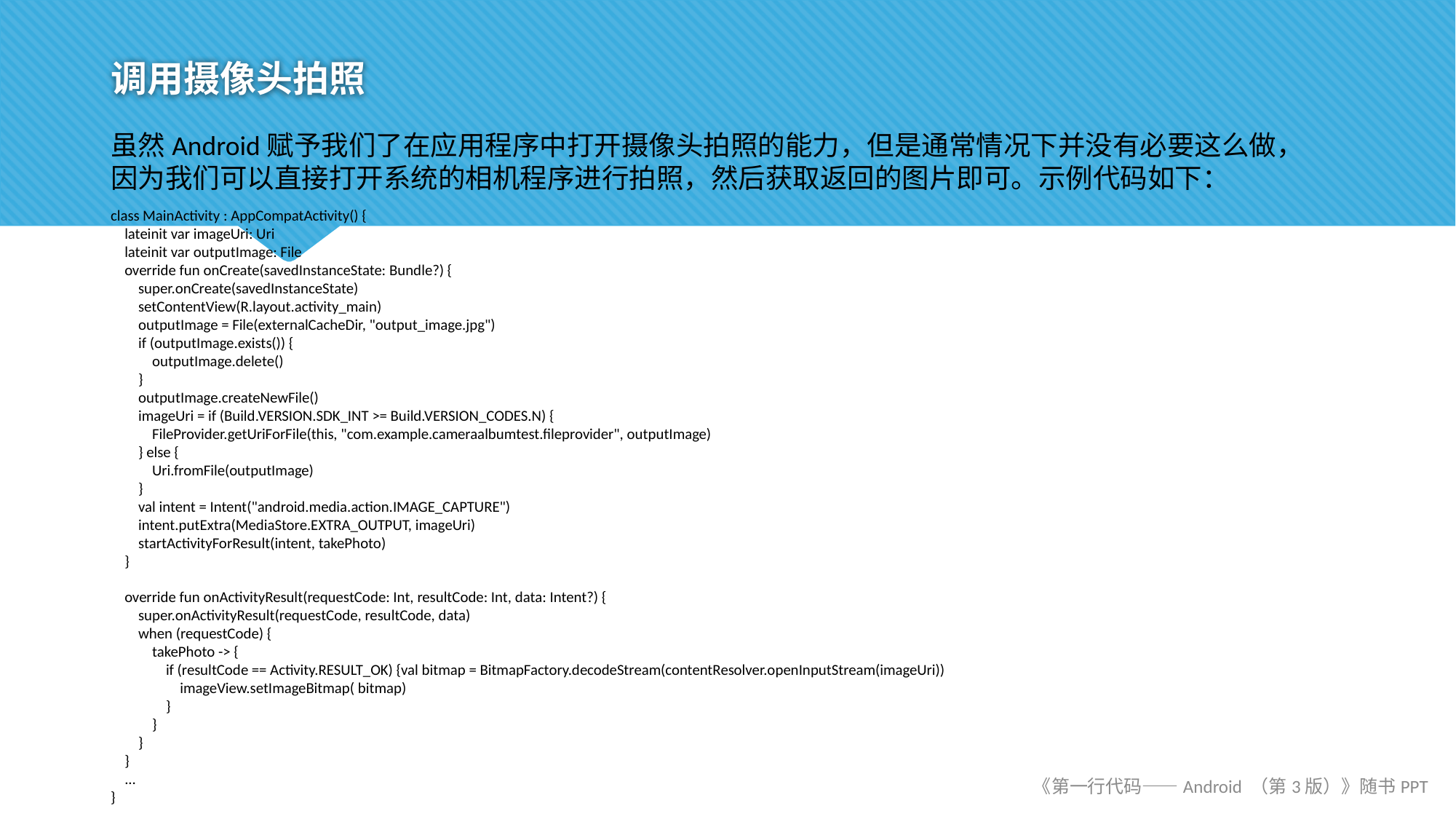

# 调用摄像头拍照
虽然Android赋予我们了在应用程序中打开摄像头拍照的能力，但是通常情况下并没有必要这么做，因为我们可以直接打开系统的相机程序进行拍照，然后获取返回的图片即可。示例代码如下：
class MainActivity : AppCompatActivity() {
    lateinit var imageUri: Uri
    lateinit var outputImage: File
    override fun onCreate(savedInstanceState: Bundle?) {
        super.onCreate(savedInstanceState)
        setContentView(R.layout.activity_main)
        outputImage = File(externalCacheDir, "output_image.jpg")
        if (outputImage.exists()) {
            outputImage.delete()
        }
        outputImage.createNewFile()
        imageUri = if (Build.VERSION.SDK_INT >= Build.VERSION_CODES.N) {
            FileProvider.getUriForFile(this, "com.example.cameraalbumtest.fileprovider", outputImage)
        } else {
            Uri.fromFile(outputImage)
        }
        val intent = Intent("android.media.action.IMAGE_CAPTURE")
        intent.putExtra(MediaStore.EXTRA_OUTPUT, imageUri)
        startActivityForResult(intent, takePhoto)
    }

    override fun onActivityResult(requestCode: Int, resultCode: Int, data: Intent?) {
        super.onActivityResult(requestCode, resultCode, data)
        when (requestCode) {
            takePhoto -> {
                if (resultCode == Activity.RESULT_OK) {val bitmap = BitmapFactory.decodeStream(contentResolver.openInputStream(imageUri))
                    imageView.setImageBitmap( bitmap)
                }
            }
        }
    }
    ...
}